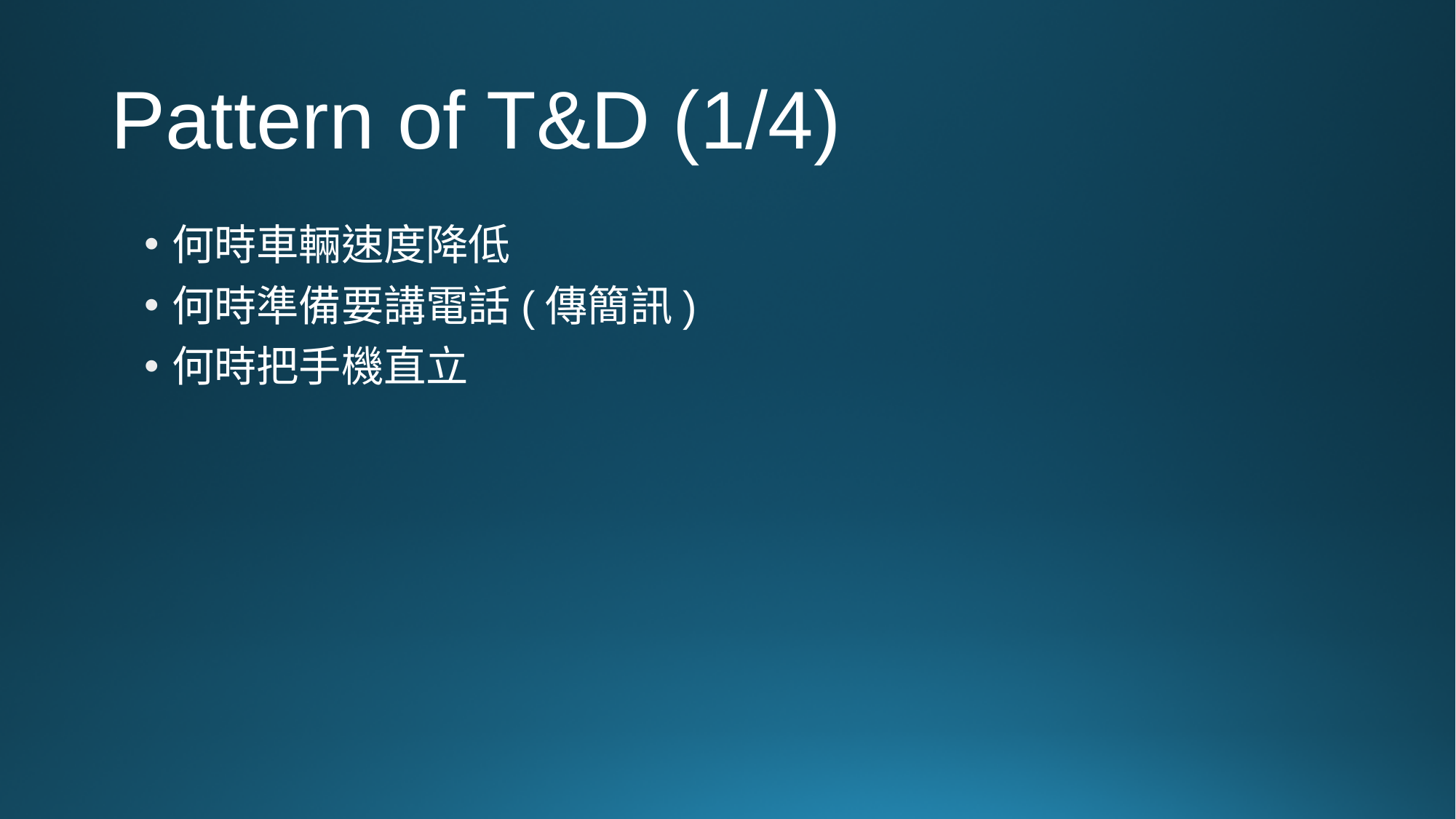

# Pattern of T&D (1/4)
何時車輛速度降低
何時準備要講電話(傳簡訊)
何時把手機直立